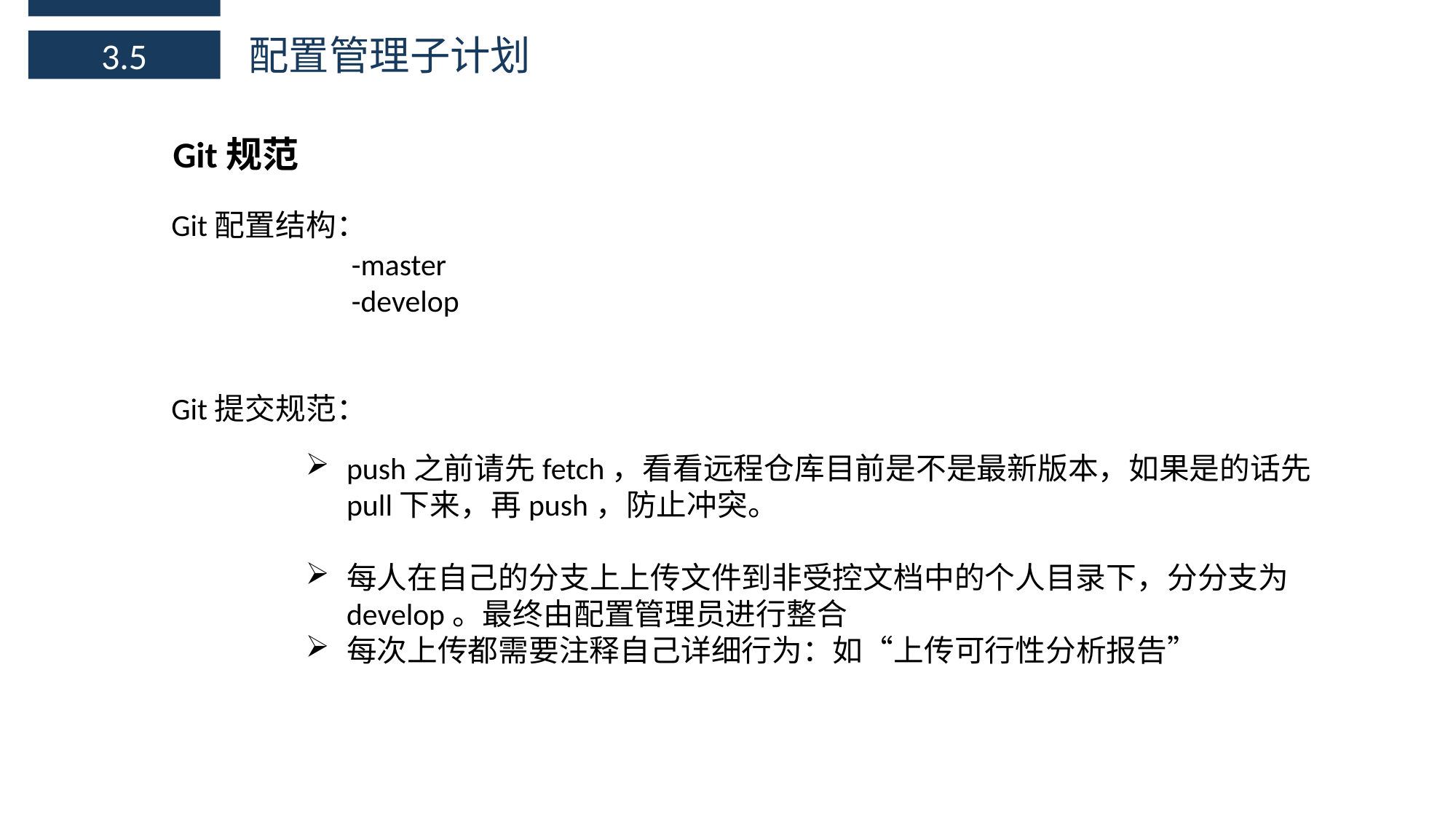

配置管理子计划
3.5
Git规范
Git配置结构：
-master
-develop
Git提交规范：
push之前请先fetch，看看远程仓库目前是不是最新版本，如果是的话先pull下来，再push，防止冲突。

每人在自己的分支上上传文件到非受控文档中的个人目录下，分分支为develop。最终由配置管理员进行整合
每次上传都需要注释自己详细行为：如“上传可行性分析报告”